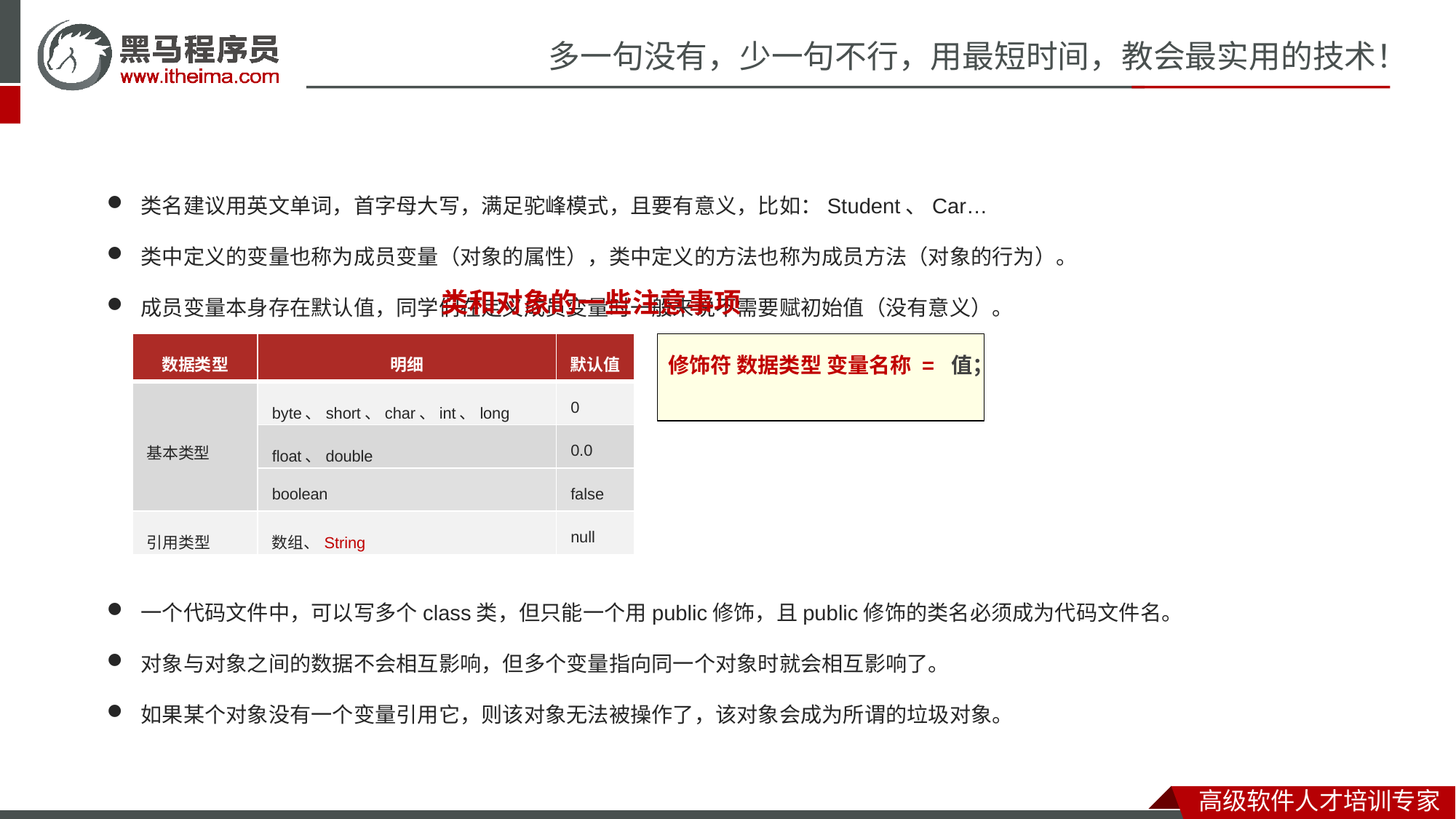

类名建议用英文单词，首字母大写，满足驼峰模式，且要有意义，比如：Student、Car…
类中定义的变量也称为成员变量（对象的属性），类中定义的方法也称为成员方法（对象的行为）。
成员变量本身存在默认值，同学们在定义成员变量时一般来说不需要赋初始值（没有意义）。

一个代码文件中，可以写多个class类，但只能一个用public修饰，且public修饰的类名必须成为代码文件名。
对象与对象之间的数据不会相互影响，但多个变量指向同一个对象时就会相互影响了。
如果某个对象没有一个变量引用它，则该对象无法被操作了，该对象会成为所谓的垃圾对象。

类和对象的一些注意事项
| 数据类型 | 明细 | 默认值 |
| --- | --- | --- |
| 基本类型 | byte、short、char、int、long | 0 |
| 整数常量 | float、double | 0.0 |
| 字符常量 | boolean | false |
| 引用类型 | 数组、String | null |
修饰符 数据类型 变量名称 =  值；